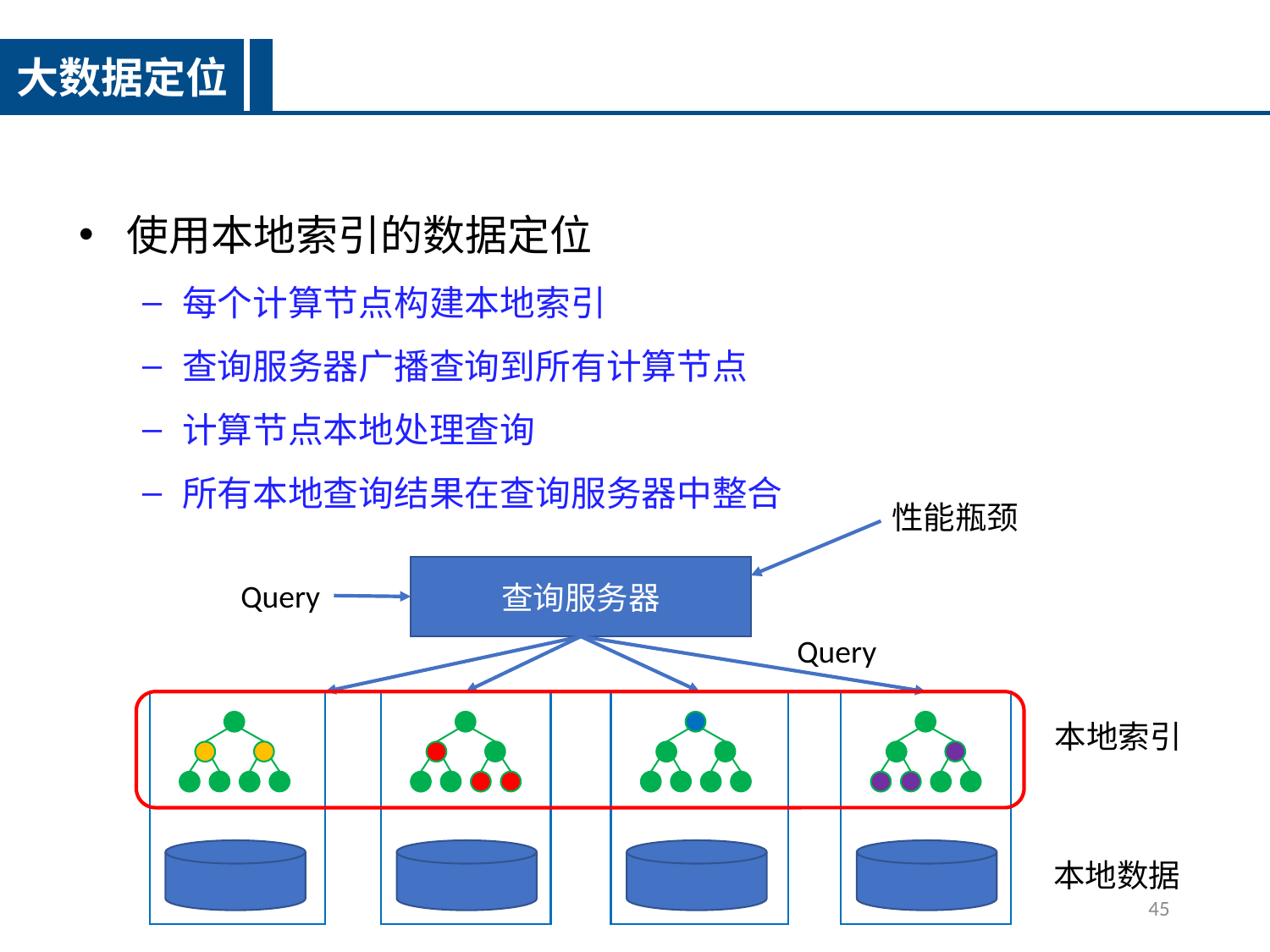

大数据定位

使用本地索引的数据定位
每个计算节点构建本地索引
查询服务器广播查询到所有计算节点
计算节点本地处理查询
所有本地查询结果在查询服务器中整合

性能瓶颈
查询服务器
Query
Query

本地索引

本地数据
45